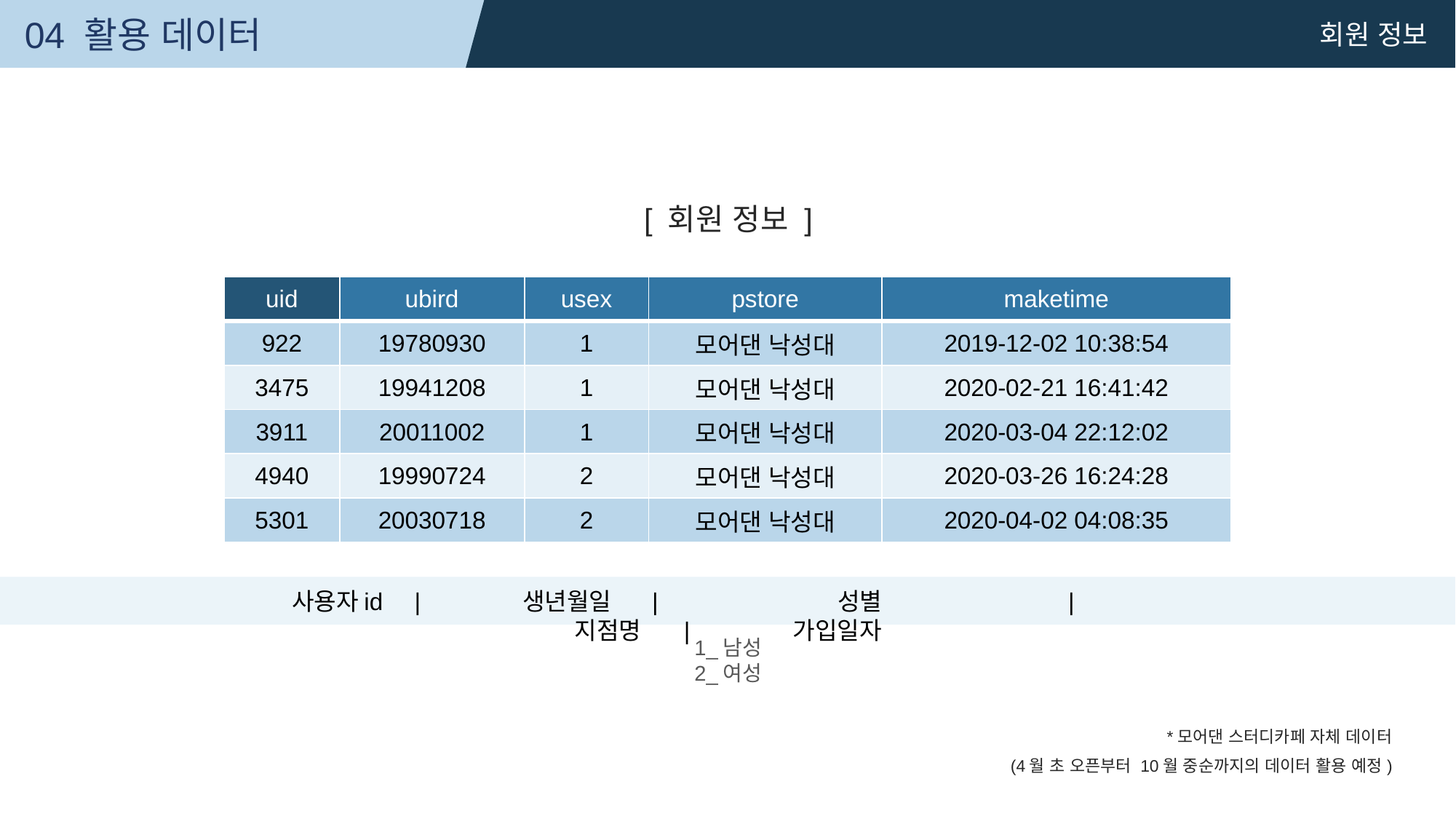

04 활용 데이터
회원 정보
[ 회원 정보 ]
| uid | ubird | usex | pstore | maketime |
| --- | --- | --- | --- | --- |
| 922 | 19780930 | 1 | 모어댄 낙성대 | 2019-12-02 10:38:54 |
| 3475 | 19941208 | 1 | 모어댄 낙성대 | 2020-02-21 16:41:42 |
| 3911 | 20011002 | 1 | 모어댄 낙성대 | 2020-03-04 22:12:02 |
| 4940 | 19990724 | 2 | 모어댄 낙성대 | 2020-03-26 16:24:28 |
| 5301 | 20030718 | 2 | 모어댄 낙성대 | 2020-04-02 04:08:35 |

사용자id 	  |   	 생년월일	    | 		성별		 | 	지점명	| 	가입일자
1_남성
2_여성
*모어댄 스터디카페 자체 데이터
(4월 초 오픈부터 10월 중순까지의 데이터 활용 예정)